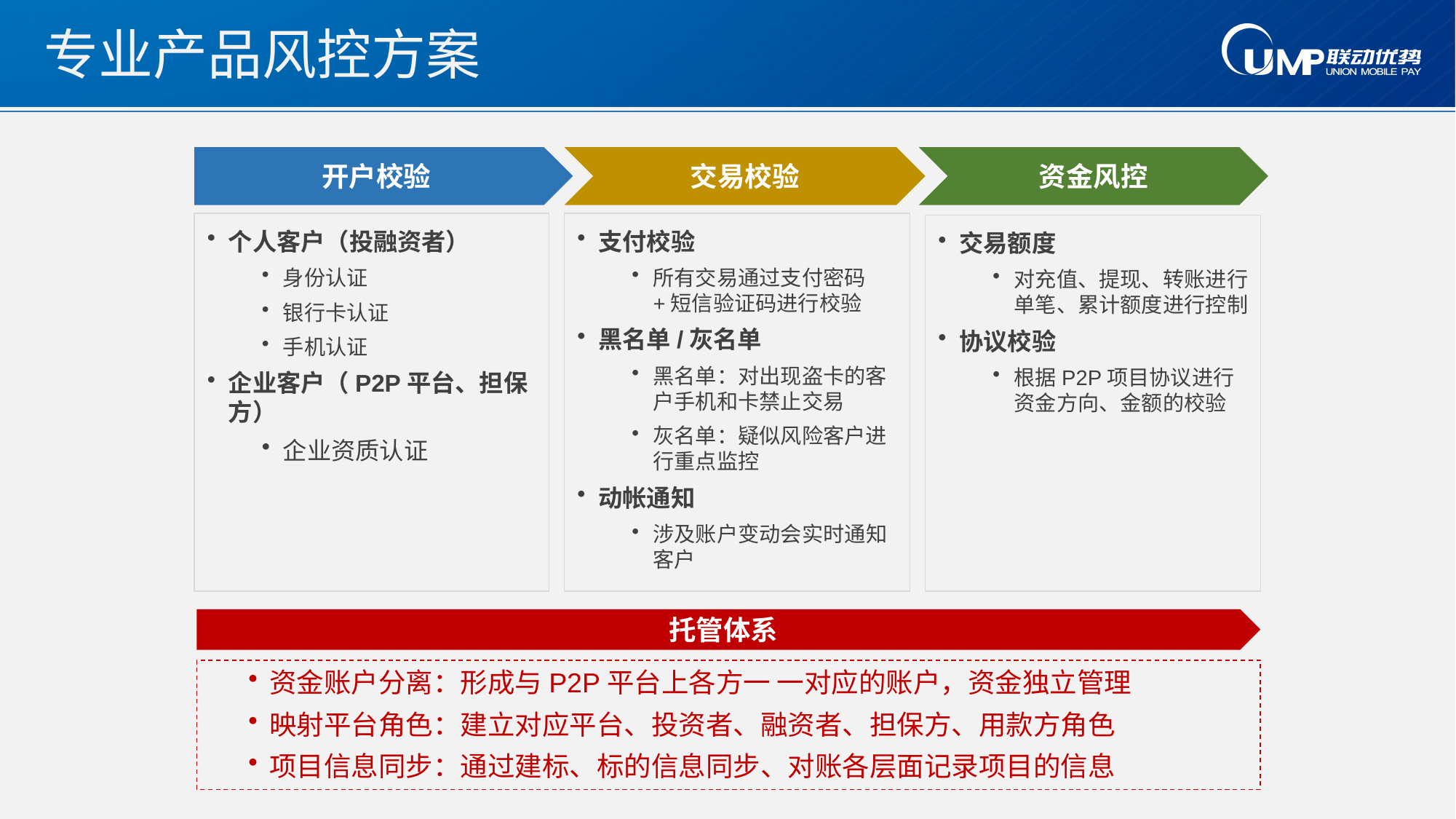

# 专业产品风控方案
开户校验
交易校验
资金风控
个人客户（投融资者）
身份认证
银行卡认证
手机认证
企业客户（P2P平台、担保方）
企业资质认证

支付校验
所有交易通过支付密码+短信验证码进行校验
黑名单/灰名单
黑名单：对出现盗卡的客户手机和卡禁止交易
灰名单：疑似风险客户进行重点监控
动帐通知
涉及账户变动会实时通知客户
交易额度
对充值、提现、转账进行单笔、累计额度进行控制
协议校验
根据P2P项目协议进行资金方向、金额的校验
托管体系
资金账户分离：形成与P2P平台上各方一 一对应的账户，资金独立管理
映射平台角色：建立对应平台、投资者、融资者、担保方、用款方角色
项目信息同步：通过建标、标的信息同步、对账各层面记录项目的信息